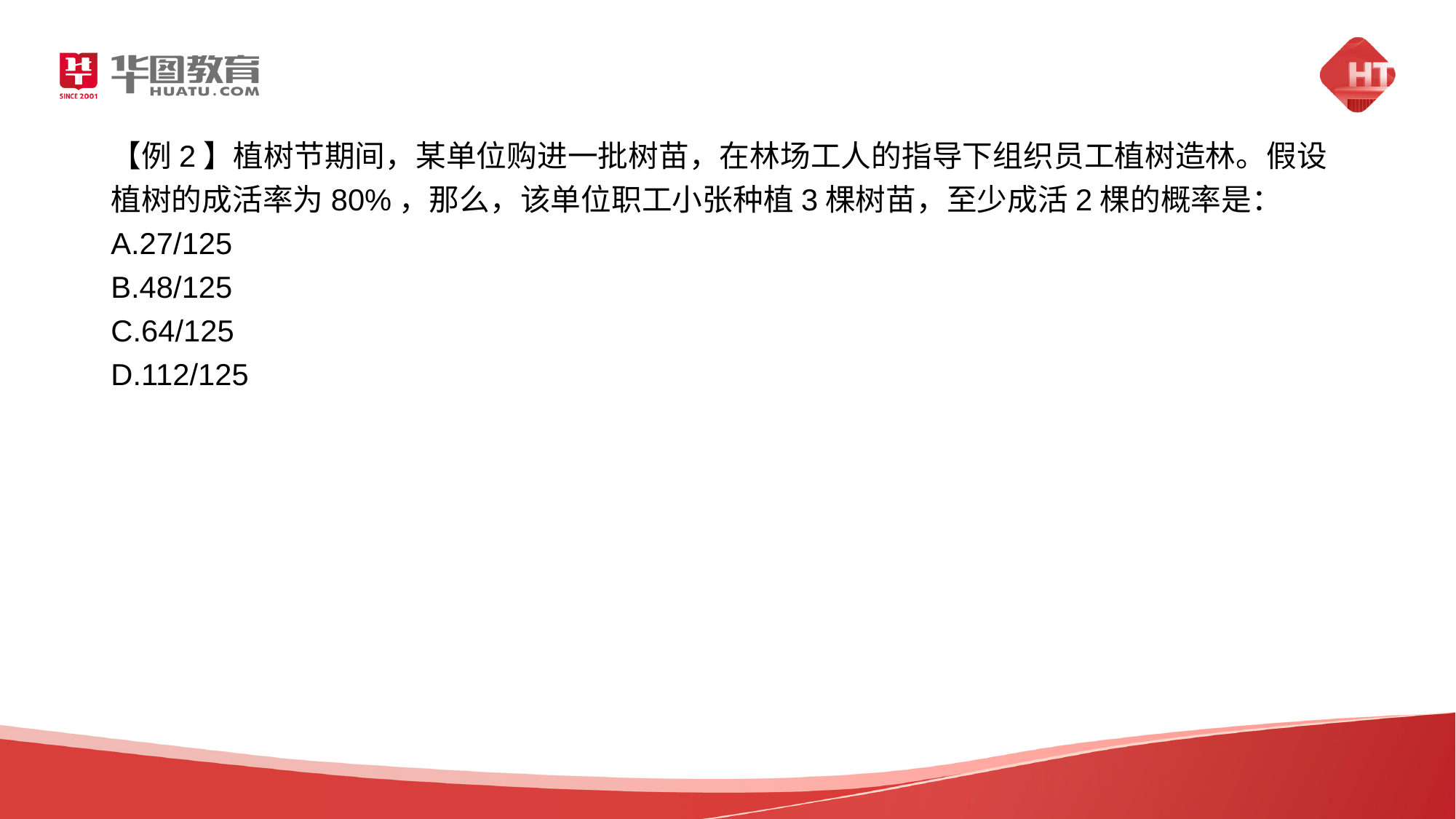

【例2】植树节期间，某单位购进一批树苗，在林场工人的指导下组织员工植树造林。假设植树的成活率为80%，那么，该单位职工小张种植3棵树苗，至少成活2棵的概率是：
A.27/125
B.48/125
C.64/125
D.112/125